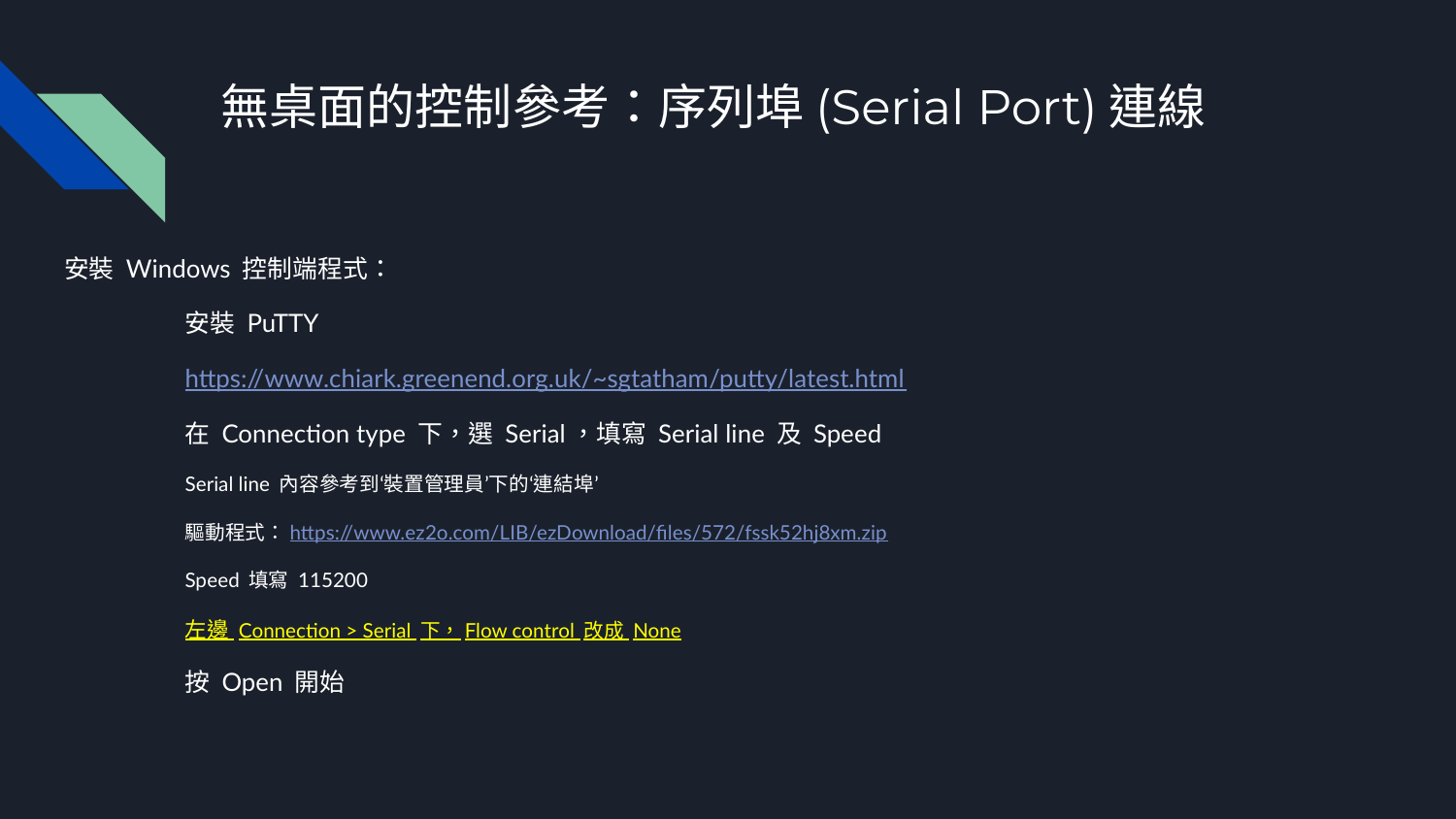

# 無桌面的控制參考：序列埠(Serial Port)連線
安裝 Windows 控制端程式：
	安裝 PuTTY
		https://www.chiark.greenend.org.uk/~sgtatham/putty/latest.html
	在 Connection type 下，選 Serial，填寫 Serial line 及 Speed
		Serial line 內容參考到‘裝置管理員’下的‘連結埠’
			驅動程式：https://www.ez2o.com/LIB/ezDownload/files/572/fssk52hj8xm.zip
		Speed 填寫 115200
		左邊 Connection > Serial 下，Flow control 改成 None
	按 Open 開始